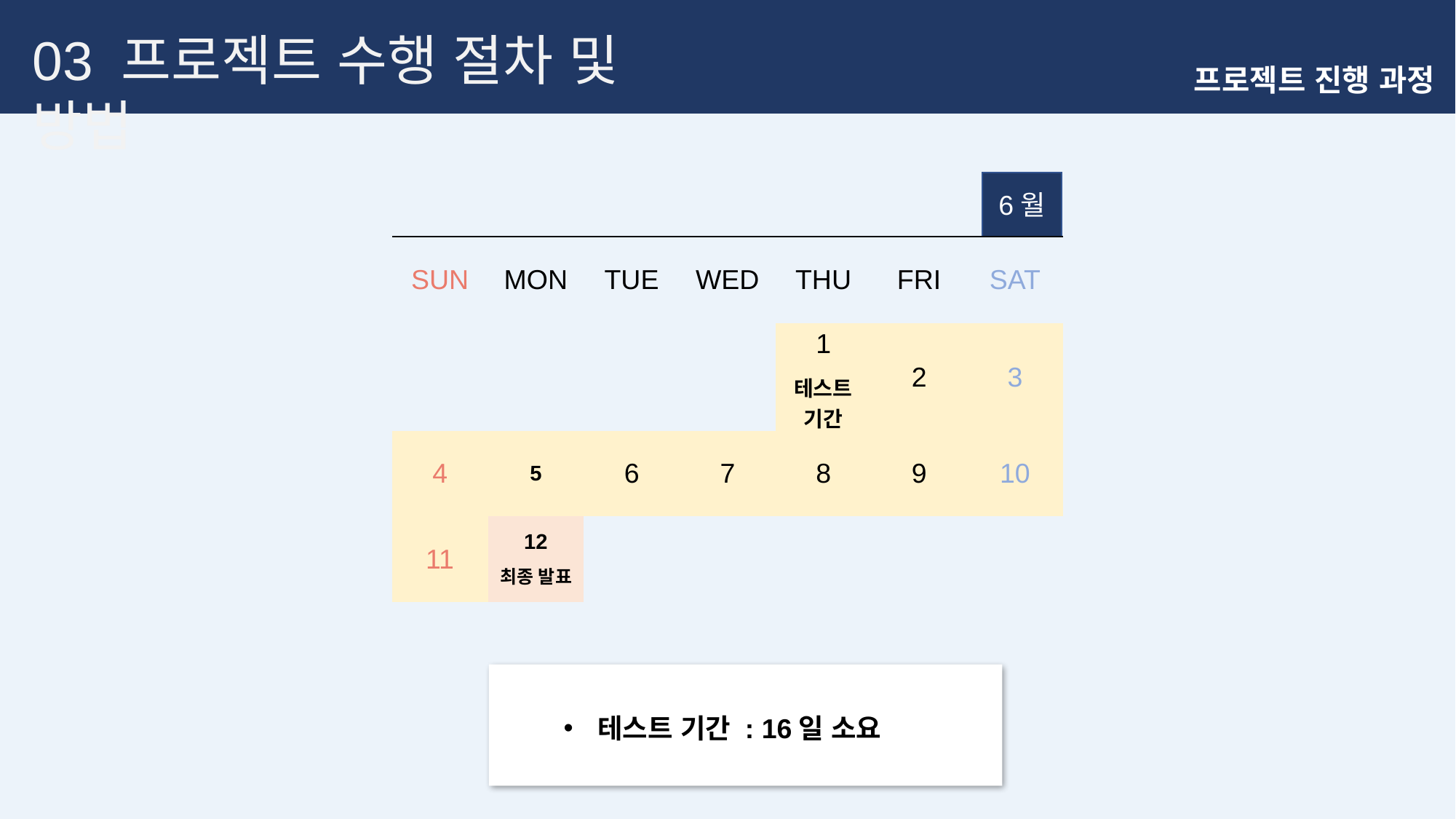

03 프로젝트 수행 절차 및 방법
프로젝트 진행 과정
6월
| SUN | MON | TUE | WED | THU | FRI | SAT |
| --- | --- | --- | --- | --- | --- | --- |
|  |  |  |  | 1 테스트 기간 | 2 | 3 |
| 4 | 5 | 6 | 7 | 8 | 9 | 10 |
| 11 | 12 최종 발표 |  |  |  |  |  |

테스트 기간 : 16일 소요